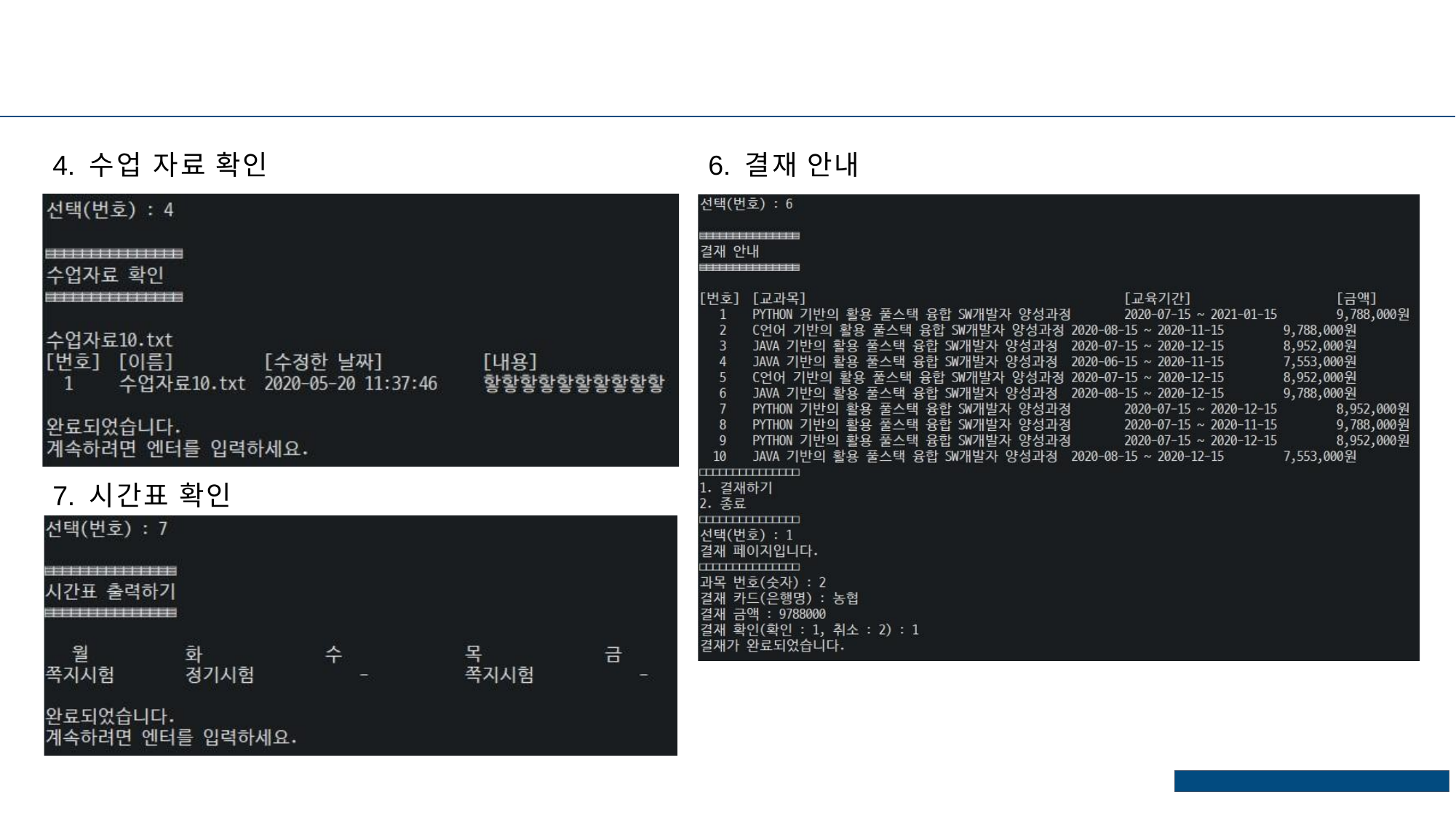

# 수강생 모드

4. 수업 자료 확인
6. 결재 안내

7. 시간표 확인

ⓒSaebyeol Yu. Saebyeol’s PowerPoint